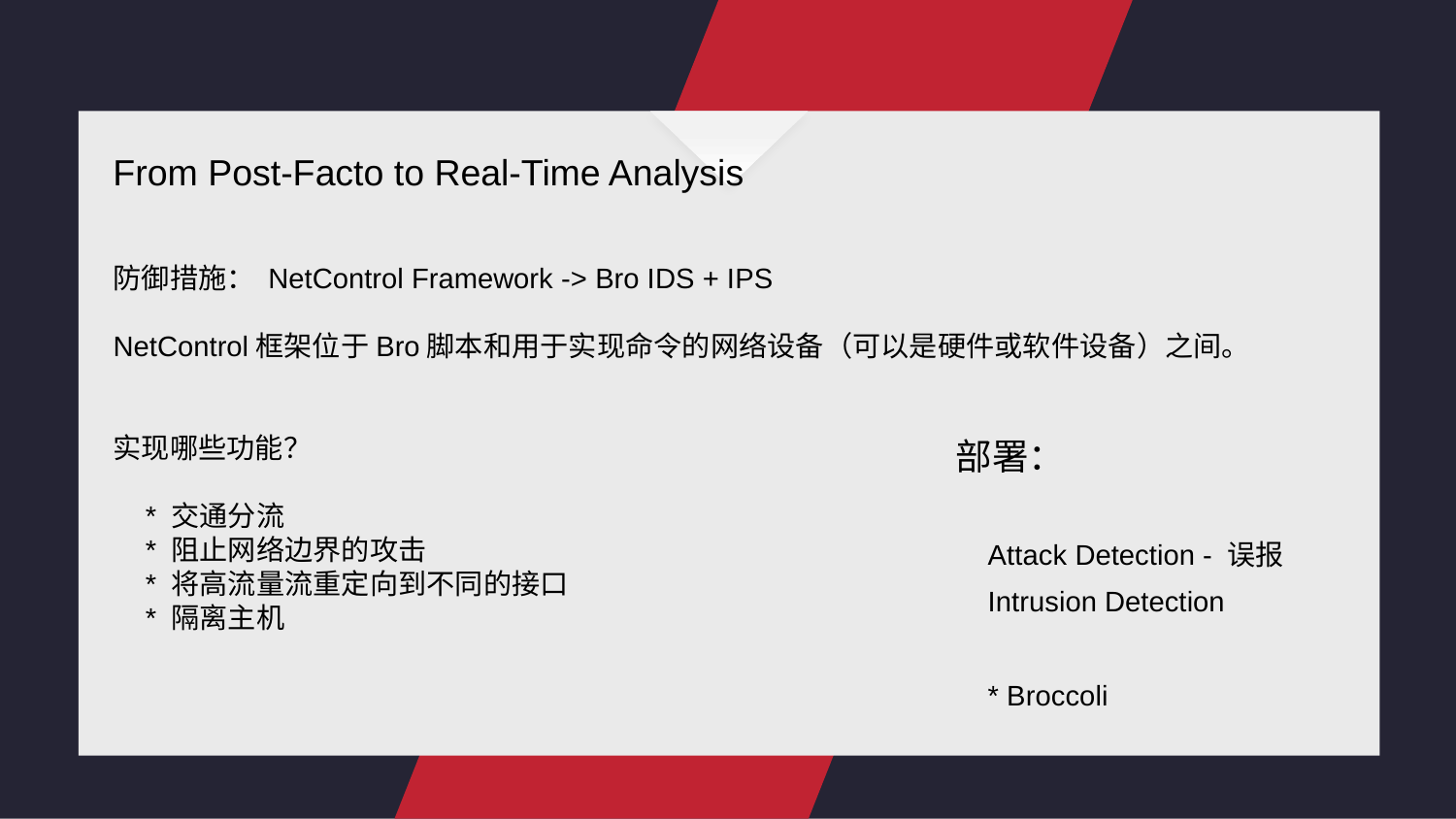

From Post-Facto to Real-Time Analysis

防御措施： NetControl Framework -> Bro IDS + IPS

NetControl框架位于Bro脚本和用于实现命令的网络设备（可以是硬件或软件设备）之间。

实现哪些功能？

    * 交通分流
    * 阻止网络边界的攻击
    * 将高流量流重定向到不同的接口
    * 隔离主机
部署：

    Attack Detection - 误报
    Intrusion Detection

    * Broccoli